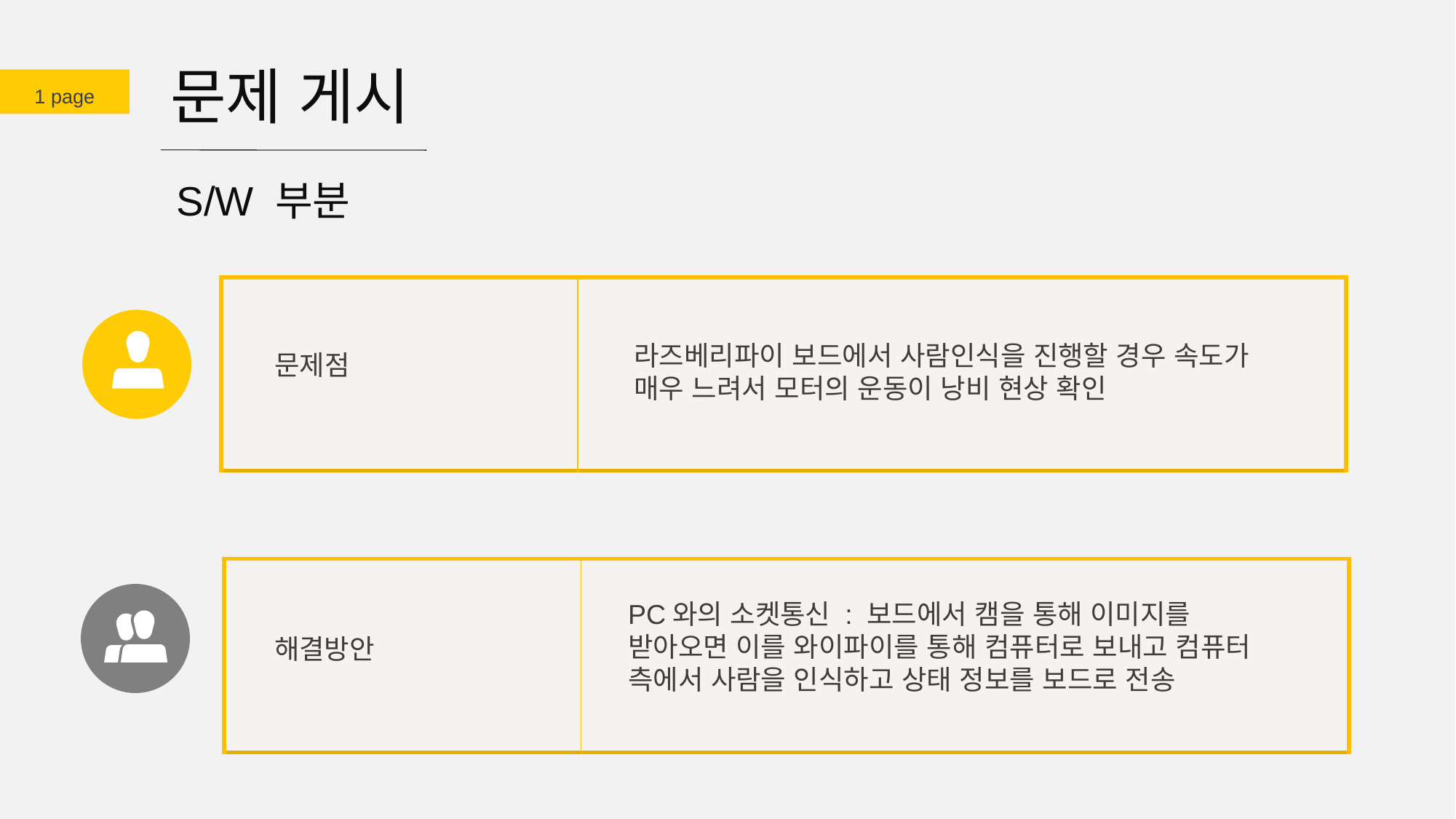

문제 게시
1 page

S/W 부분
|  |  |
| --- | --- |

라즈베리파이 보드에서 사람인식을 진행할 경우 속도가 매우 느려서 모터의 운동이 낭비 현상 확인

문제점

|  |  |
| --- | --- |

PC와의 소켓통신 : 보드에서 캠을 통해 이미지를 받아오면 이를 와이파이를 통해 컴퓨터로 보내고 컴퓨터 측에서 사람을 인식하고 상태 정보를 보드로 전송

해결방안